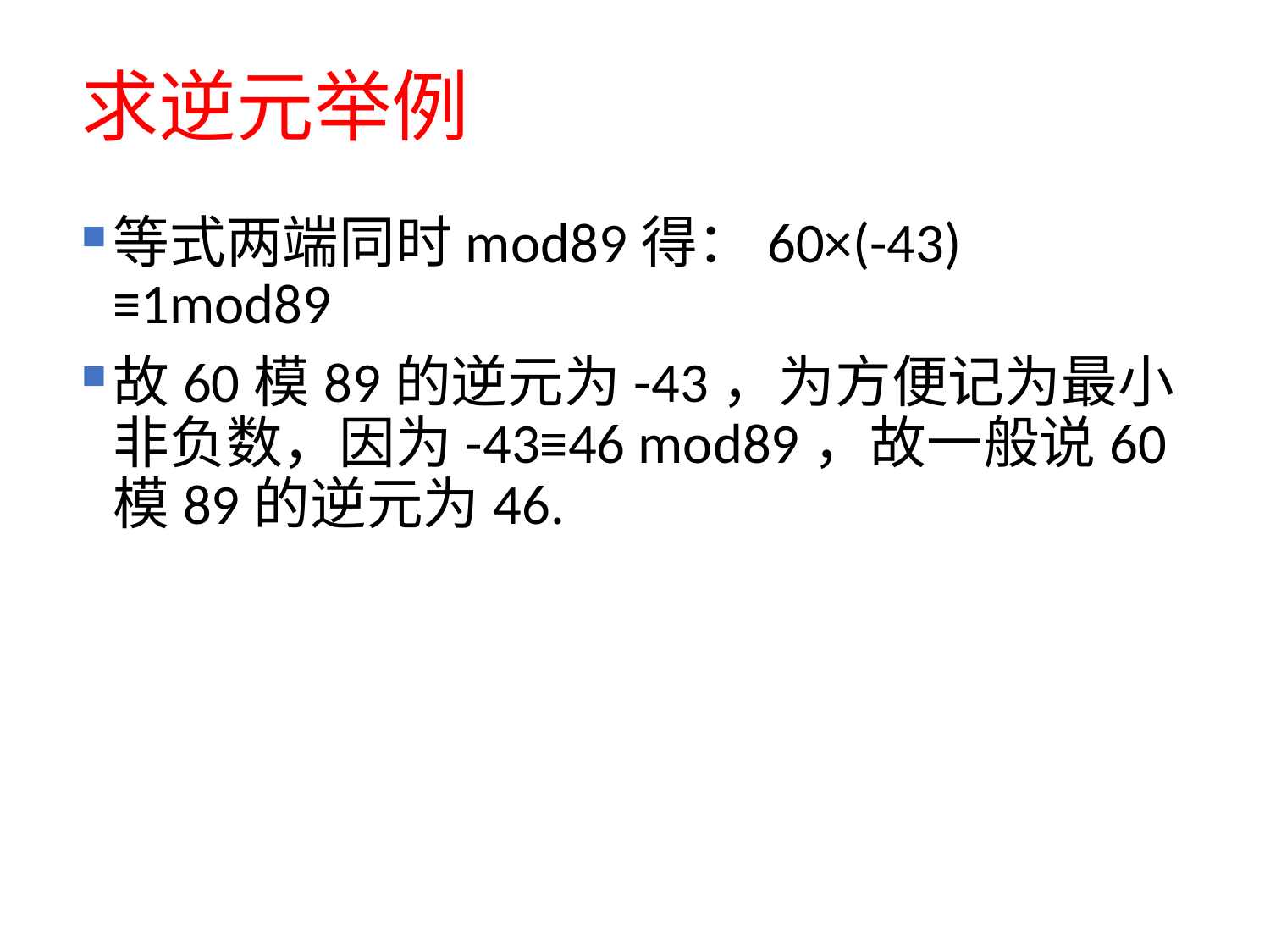

# 求逆元举例
等式两端同时mod89得：60×(-43) ≡1mod89
故60模89的逆元为-43，为方便记为最小非负数，因为-43≡46 mod89，故一般说60模89的逆元为46.
21